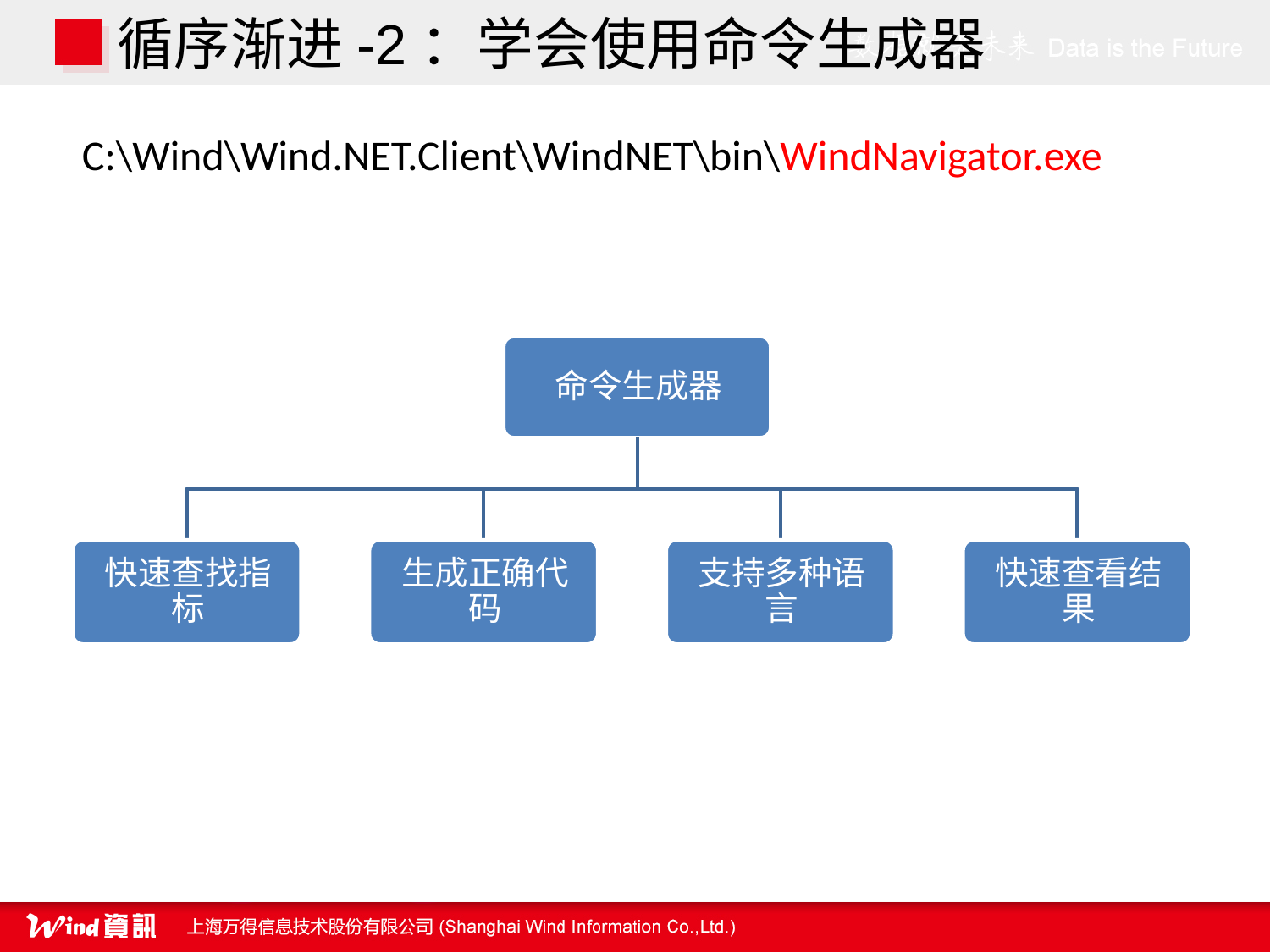

循序渐进-2：学会使用命令生成器
C:\Wind\Wind.NET.Client\WindNET\bin\WindNavigator.exe
命令生成器
快速查找指标
生成正确代码
支持多种语言
快速查看结果